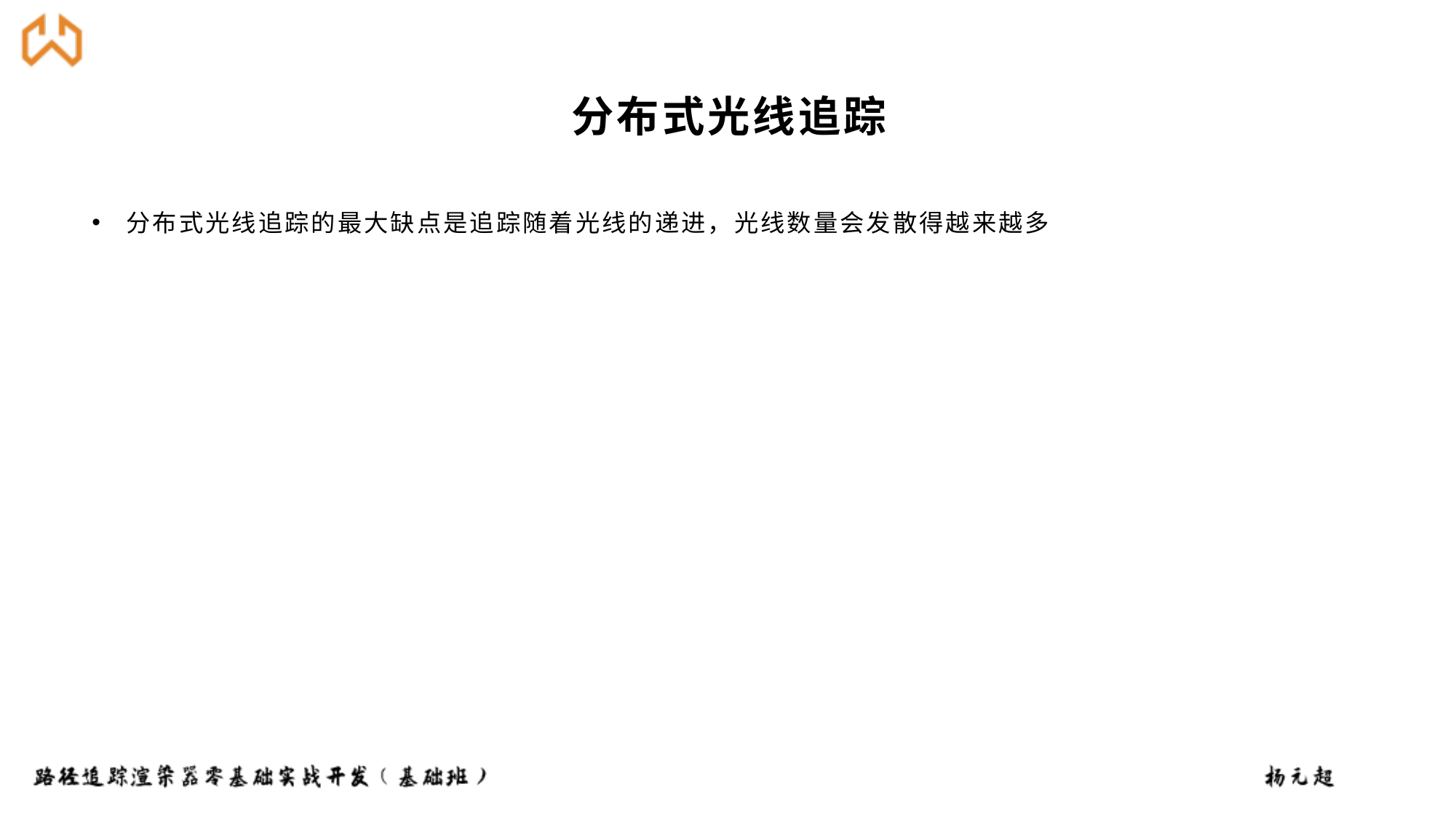

# 分布式光线追踪
分布式光线追踪的最大缺点是追踪随着光线的递进，光线数量会发散得越来越多